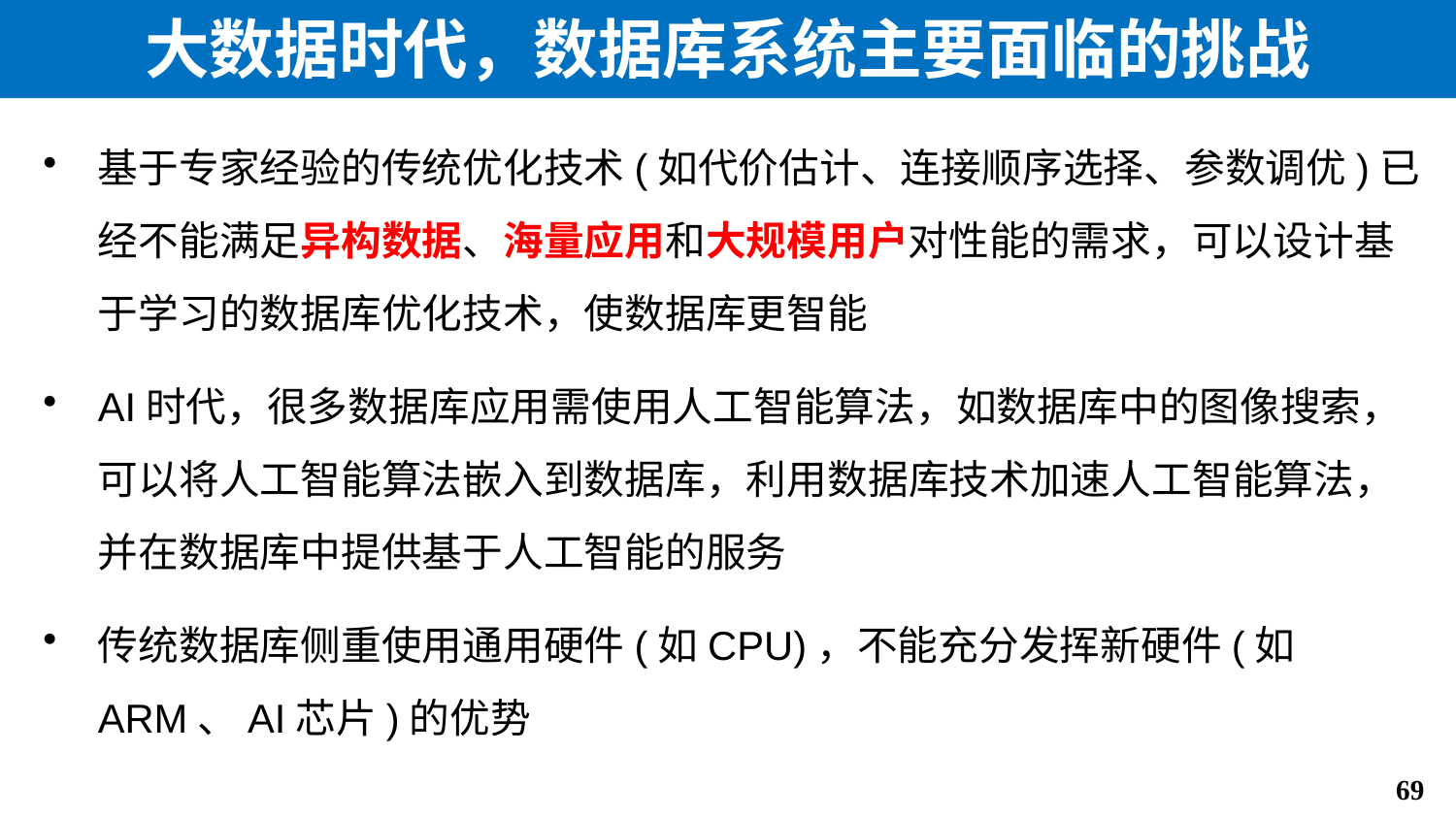

# 大数据时代，数据库系统主要面临的挑战
基于专家经验的传统优化技术(如代价估计、连接顺序选择、参数调优)已经不能满足异构数据、海量应用和大规模用户对性能的需求，可以设计基于学习的数据库优化技术，使数据库更智能
AI时代，很多数据库应用需使用人工智能算法，如数据库中的图像搜索，可以将人工智能算法嵌入到数据库，利用数据库技术加速人工智能算法，并在数据库中提供基于人工智能的服务
传统数据库侧重使用通用硬件(如CPU)，不能充分发挥新硬件(如ARM、AI芯片)的优势